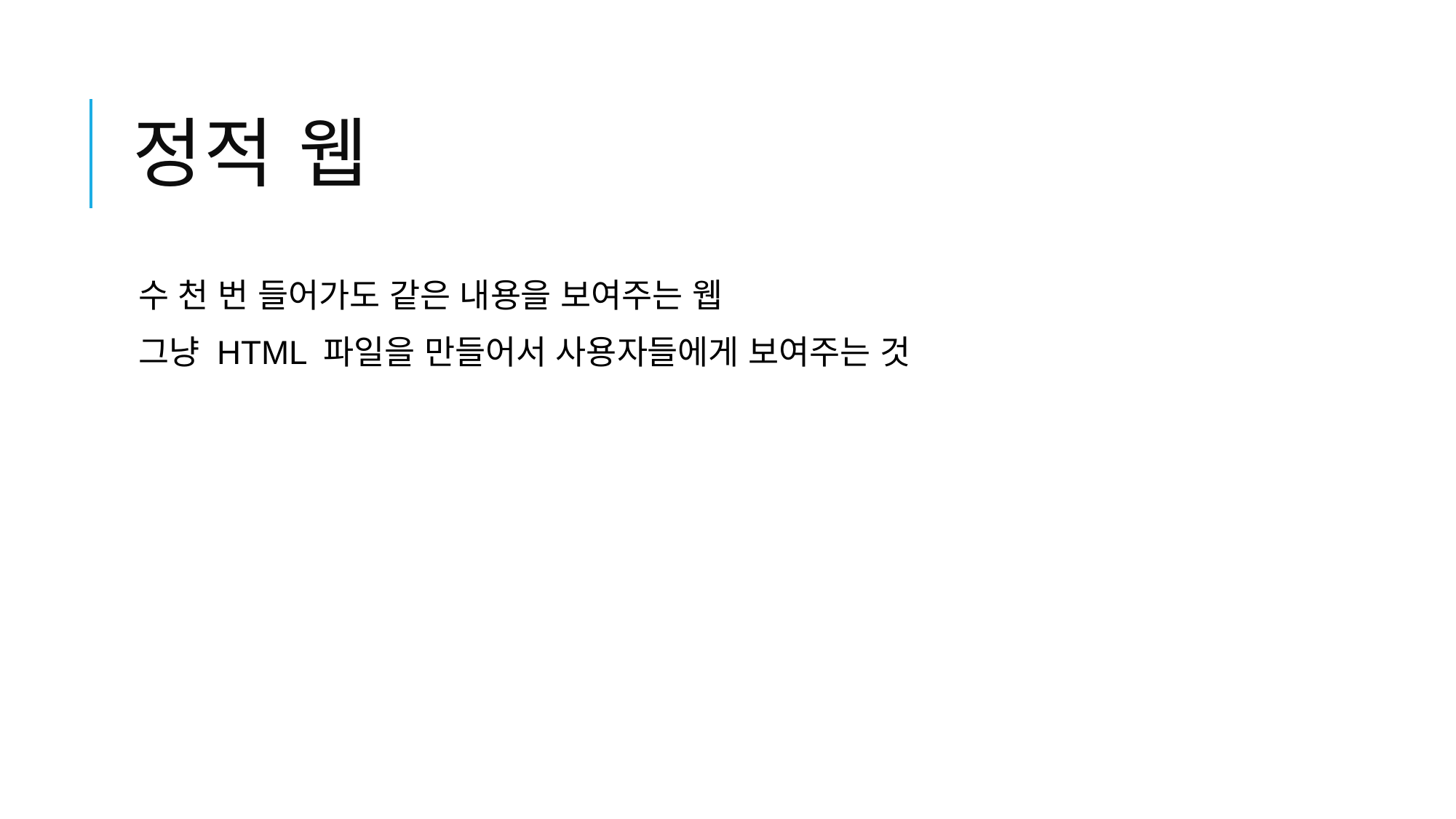

# 정적 웹
수 천 번 들어가도 같은 내용을 보여주는 웹
그냥 HTML 파일을 만들어서 사용자들에게 보여주는 것